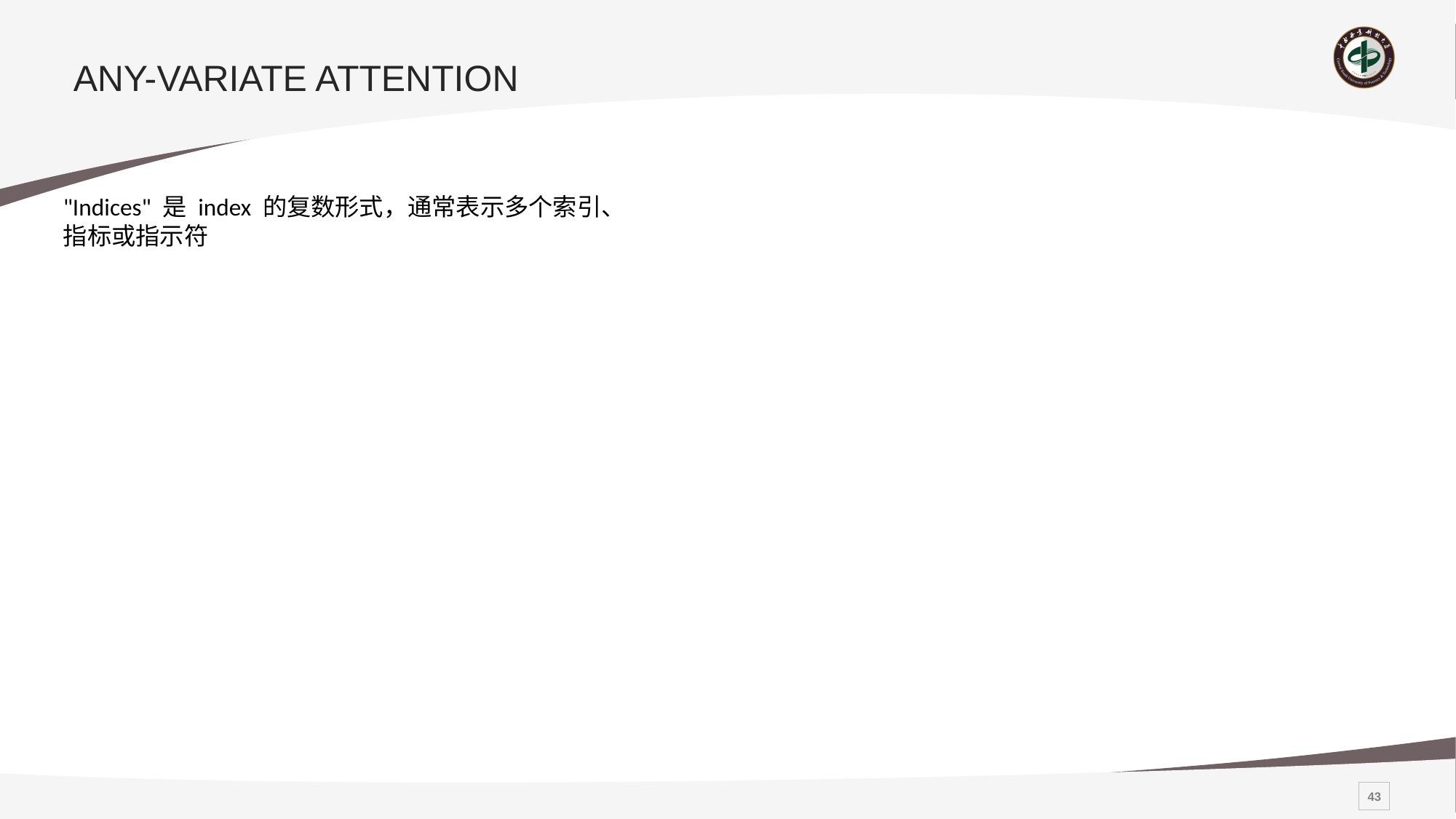

# ANY-VARIATE ATTENTION
"Indices" 是 index 的复数形式，通常表示多个索引、指标或指示符